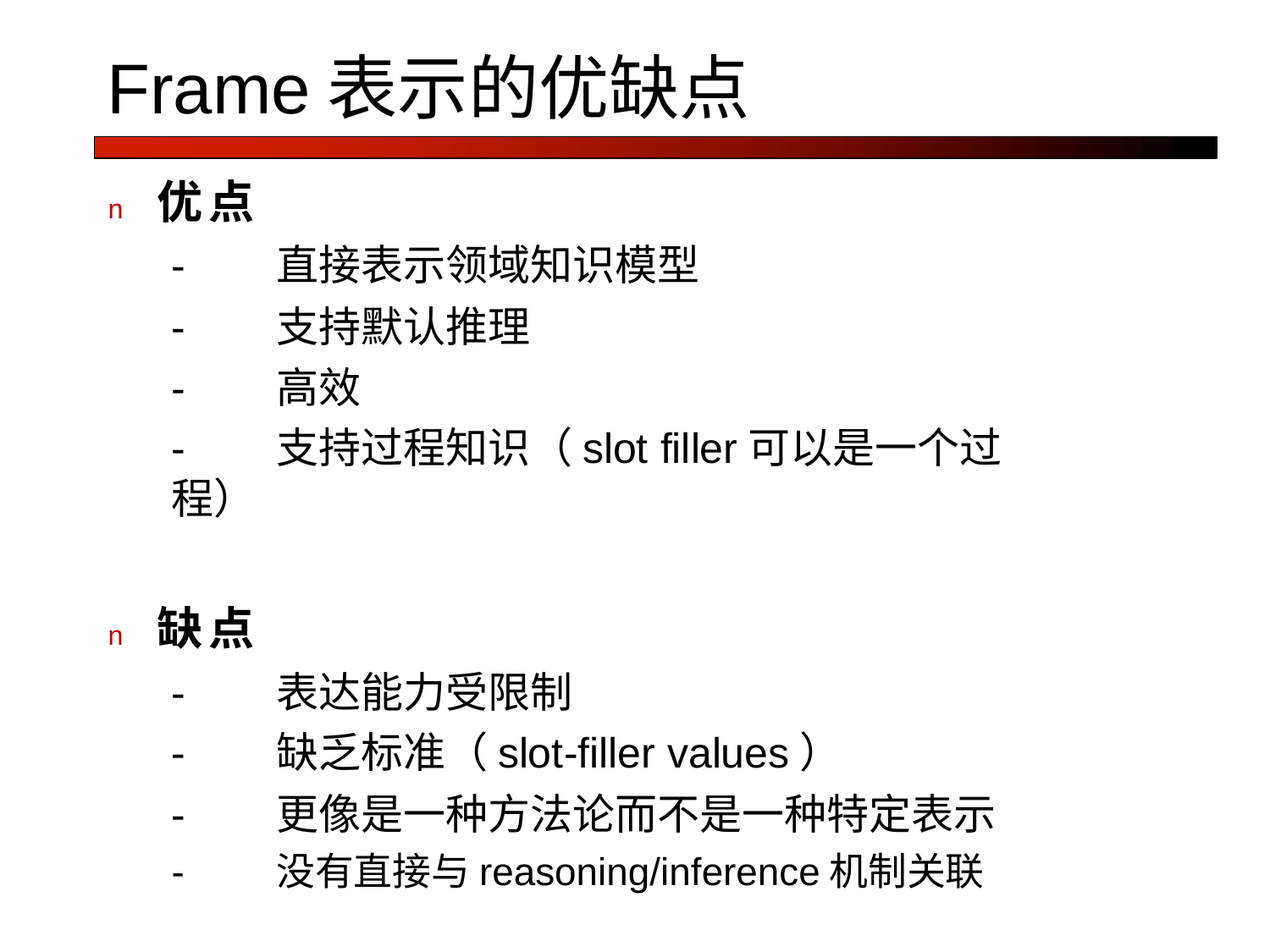

# Frame表示的优缺点

n	优点

-	直接表示领域知识模型

-	支持默认推理

-	高效

-	支持过程知识（slot filler可以是一个过程）

n	缺点

-	表达能力受限制

-	缺乏标准（slot-filler values）

-	更像是一种方法论而不是一种特定表示

-	没有直接与reasoning/inference机制关联